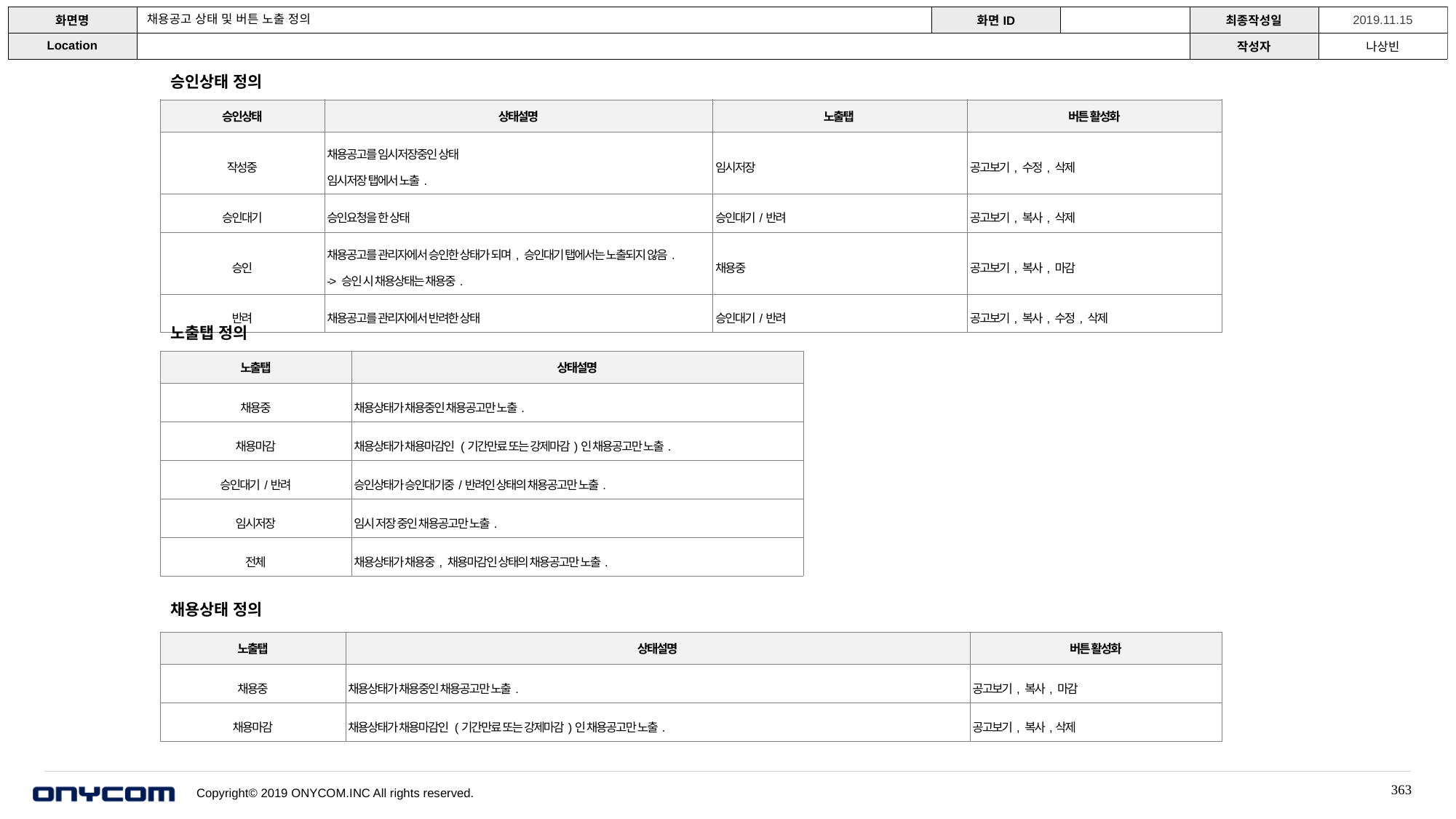

채용공고 상태 및 버튼 노출 정의
승인상태 정의
| 승인상태 | 상태설명 | 노출탭 | 버튼 활성화 |
| --- | --- | --- | --- |
| 작성중 | 채용공고를 임시저장중인 상태 임시저장 탭에서 노출. | 임시저장 | 공고보기, 수정, 삭제 |
| 승인대기 | 승인요청을 한 상태 | 승인대기/반려 | 공고보기, 복사, 삭제 |
| 승인 | 채용공고를 관리자에서 승인한 상태가 되며, 승인대기 탭에서는 노출되지 않음. -> 승인 시 채용상태는 채용중. | 채용중 | 공고보기, 복사, 마감 |
| 반려 | 채용공고를 관리자에서 반려한 상태 | 승인대기/반려 | 공고보기, 복사, 수정, 삭제 |
노출탭 정의
| 노출탭 | 상태설명 |
| --- | --- |
| 채용중 | 채용상태가 채용중인 채용공고만 노출. |
| 채용마감 | 채용상태가 채용마감인 (기간만료 또는 강제마감)인 채용공고만 노출. |
| 승인대기/반려 | 승인상태가 승인대기중/반려인 상태의 채용공고만 노출. |
| 임시저장 | 임시 저장 중인 채용공고만 노출. |
| 전체 | 채용상태가 채용중, 채용마감인 상태의 채용공고만 노출. |
채용상태 정의
| 노출탭 | 상태설명 | 버튼 활성화 |
| --- | --- | --- |
| 채용중 | 채용상태가 채용중인 채용공고만 노출. | 공고보기, 복사, 마감 |
| 채용마감 | 채용상태가 채용마감인 (기간만료 또는 강제마감)인 채용공고만 노출. | 공고보기, 복사,삭제 |
363